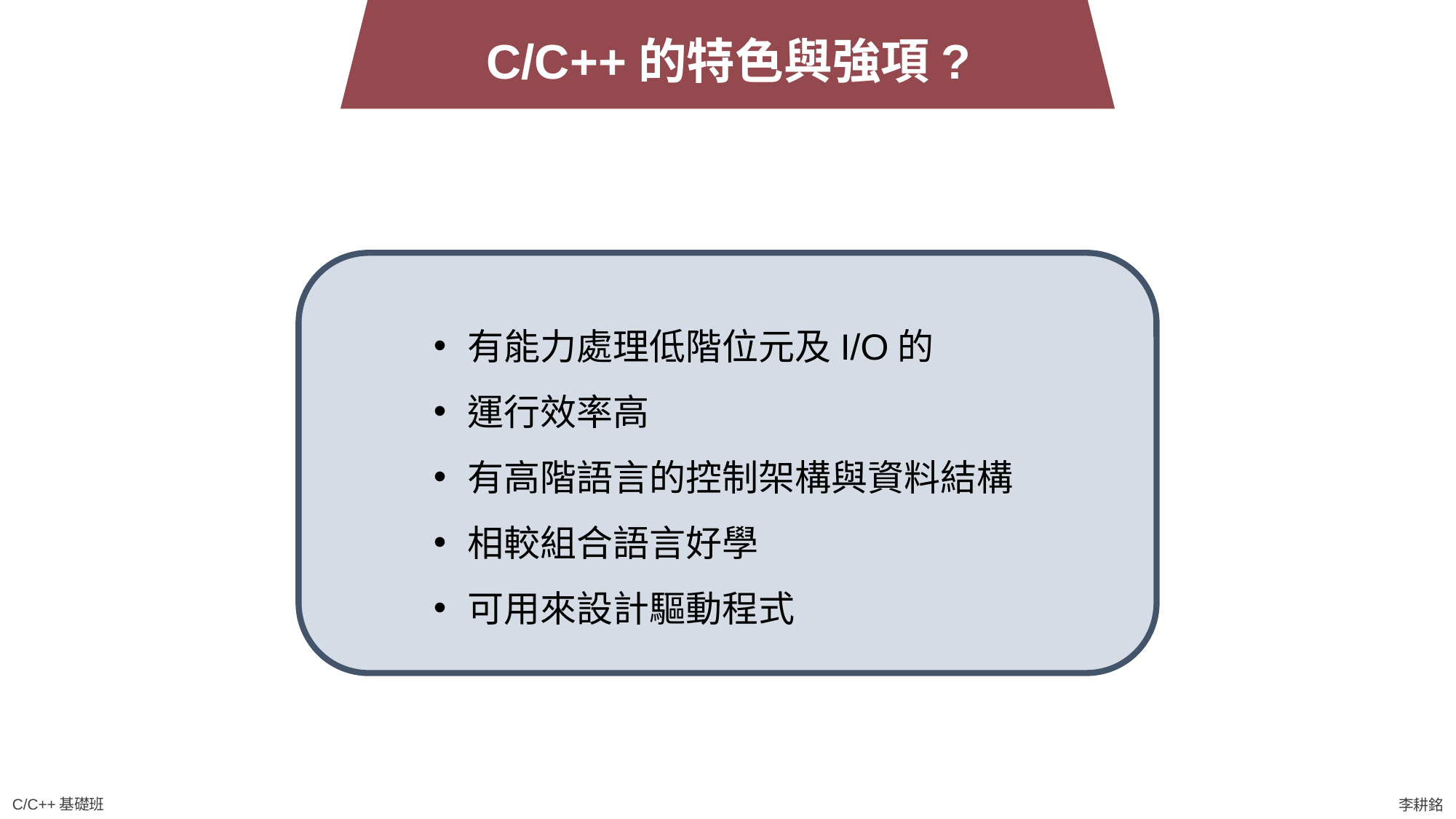

C/C++的特色與強項?

有能力處理低階位元及I/O的
運行效率高
有高階語言的控制架構與資料結構
相較組合語言好學
可用來設計驅動程式
C/C++基礎班
李耕銘